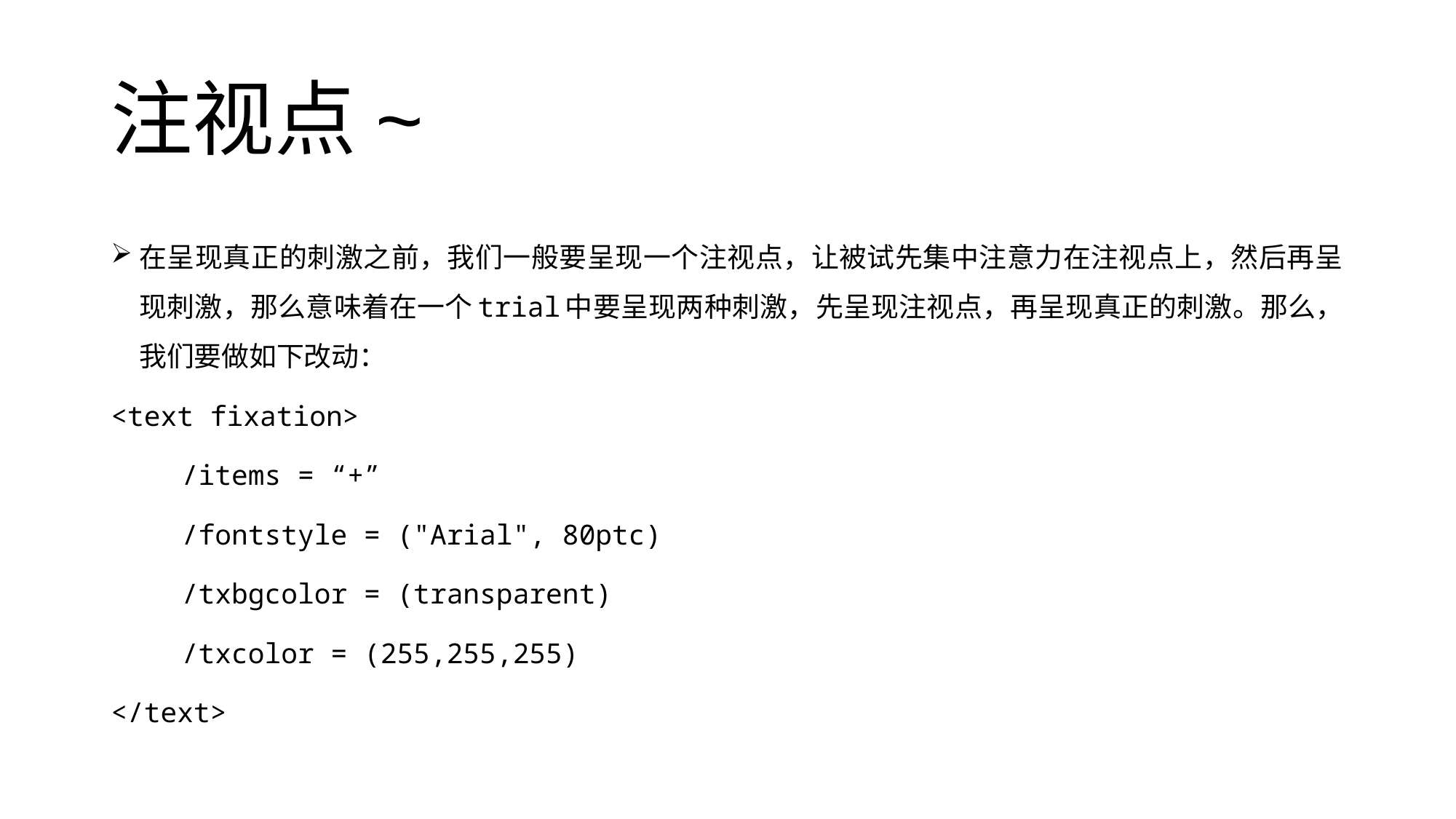

# 注视点~
在呈现真正的刺激之前，我们一般要呈现一个注视点，让被试先集中注意力在注视点上，然后再呈现刺激，那么意味着在一个trial中要呈现两种刺激，先呈现注视点，再呈现真正的刺激。那么，我们要做如下改动：
<text fixation>
	/items = “+”
	/fontstyle = ("Arial", 80ptc)
	/txbgcolor = (transparent)
	/txcolor = (255,255,255)
</text>